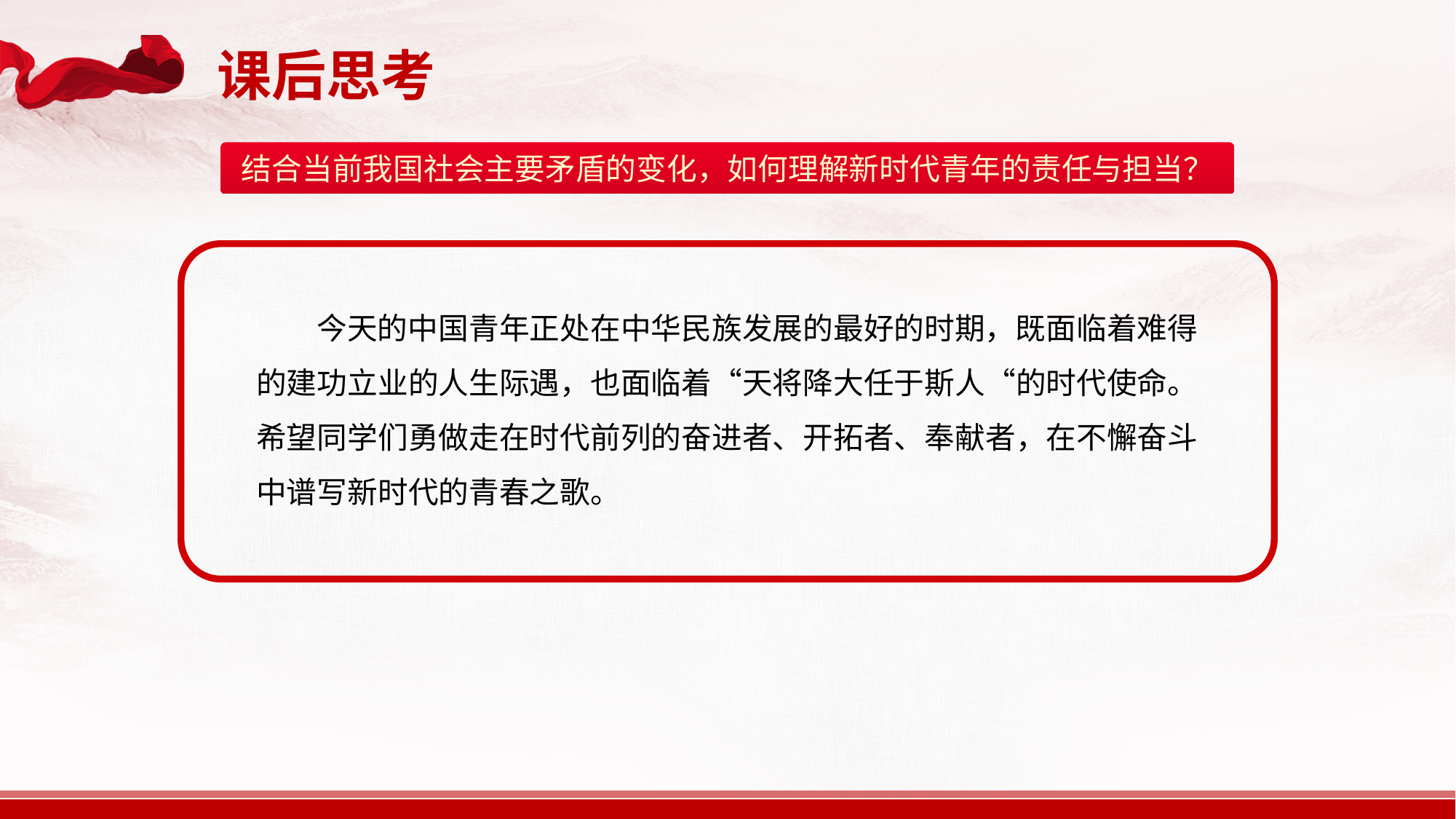

课后思考
结合当前我国社会主要矛盾的变化，如何理解新时代青年的责任与担当？

今天的中国青年正处在中华民族发展的最好的时期，既面临着难得的建功立业的人生际遇，也面临着“天将降大任于斯人“的时代使命。希望同学们勇做走在时代前列的奋进者、开拓者、奉献者，在不懈奋斗中谱写新时代的青春之歌。